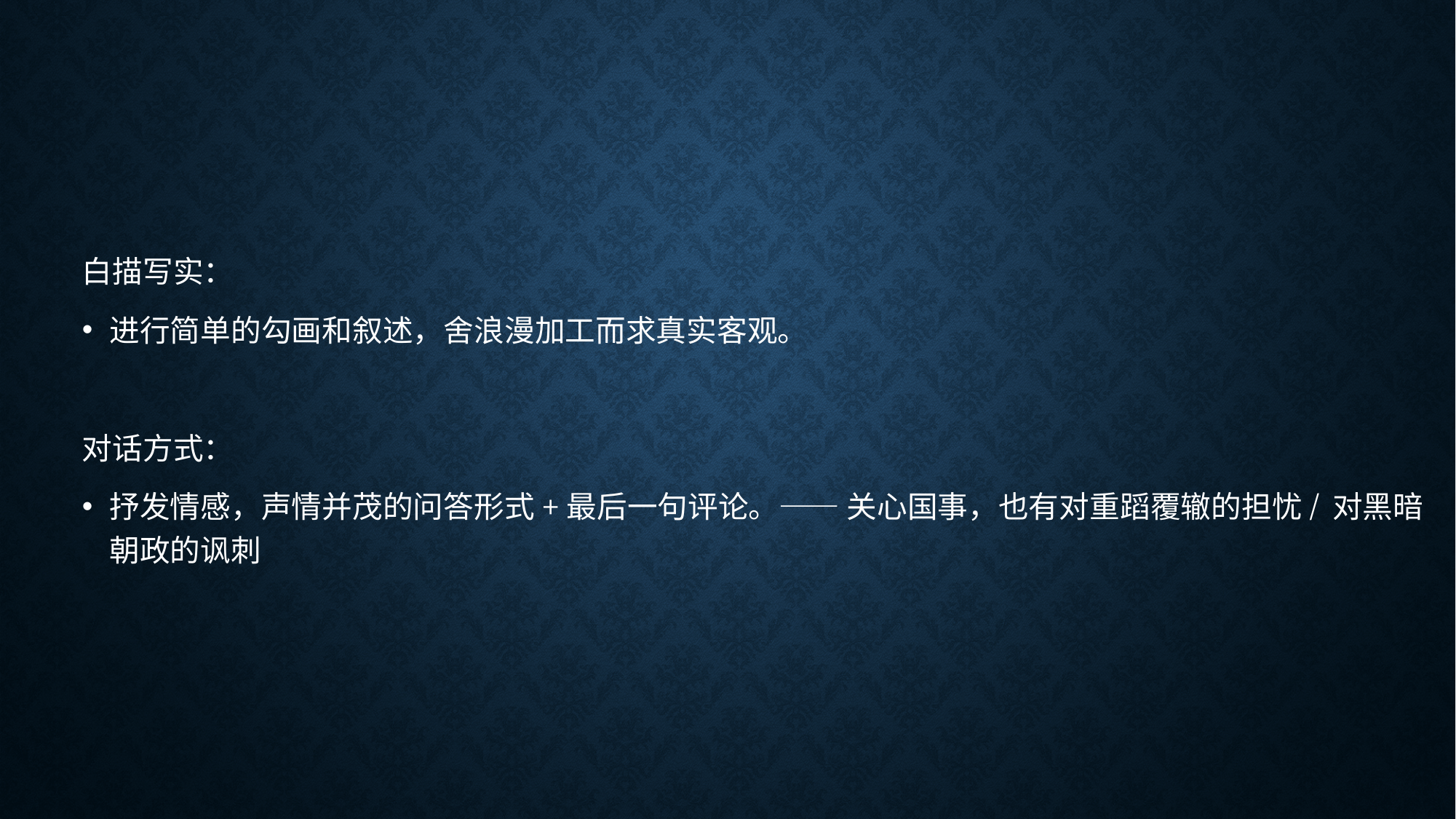

#

白描写实：
进行简单的勾画和叙述，舍浪漫加工而求真实客观。

对话方式：
抒发情感，声情并茂的问答形式+最后一句评论。—— 关心国事，也有对重蹈覆辙的担忧/ 对黑暗朝政的讽刺